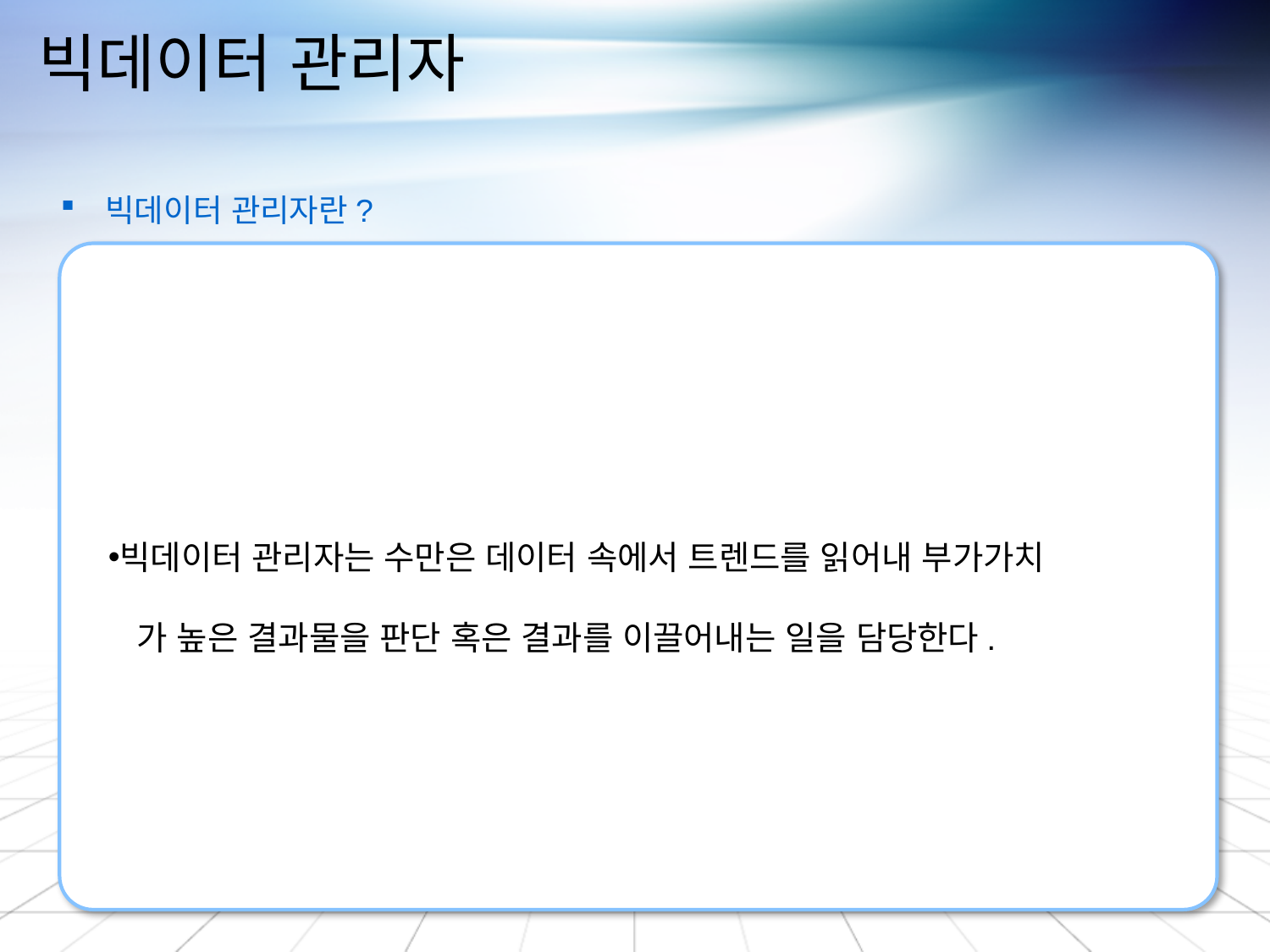

# 빅데이터 관리자
 빅데이터 관리자란?

빅데이터 관리자는 수만은 데이터 속에서 트렌드를 읽어내 부가가치
  가 높은 결과물을 판단 혹은 결과를 이끌어내는 일을 담당한다.